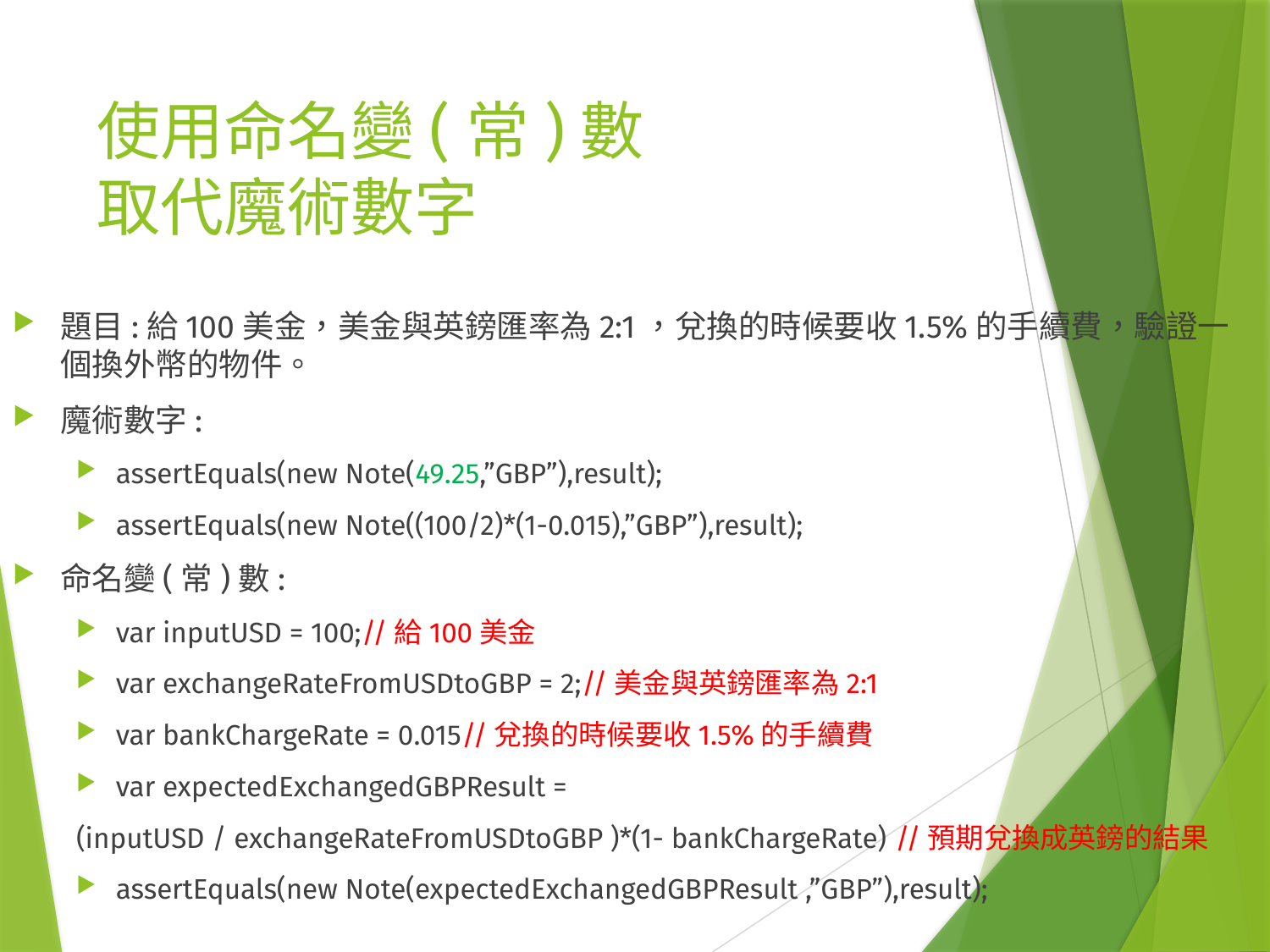

# 使用命名變(常)數 取代魔術數字
題目:給100美金，美金與英鎊匯率為2:1，兌換的時候要收1.5%的手續費，驗證一個換外幣的物件。
魔術數字:
assertEquals(new Note(49.25,”GBP”),result);
assertEquals(new Note((100/2)*(1-0.015),”GBP”),result);
命名變(常)數:
var inputUSD = 100;//給100美金
var exchangeRateFromUSDtoGBP = 2;//美金與英鎊匯率為2:1
var bankChargeRate = 0.015//兌換的時候要收1.5%的手續費
var expectedExchangedGBPResult =
(inputUSD / exchangeRateFromUSDtoGBP )*(1- bankChargeRate) //預期兌換成英鎊的結果
assertEquals(new Note(expectedExchangedGBPResult ,”GBP”),result);